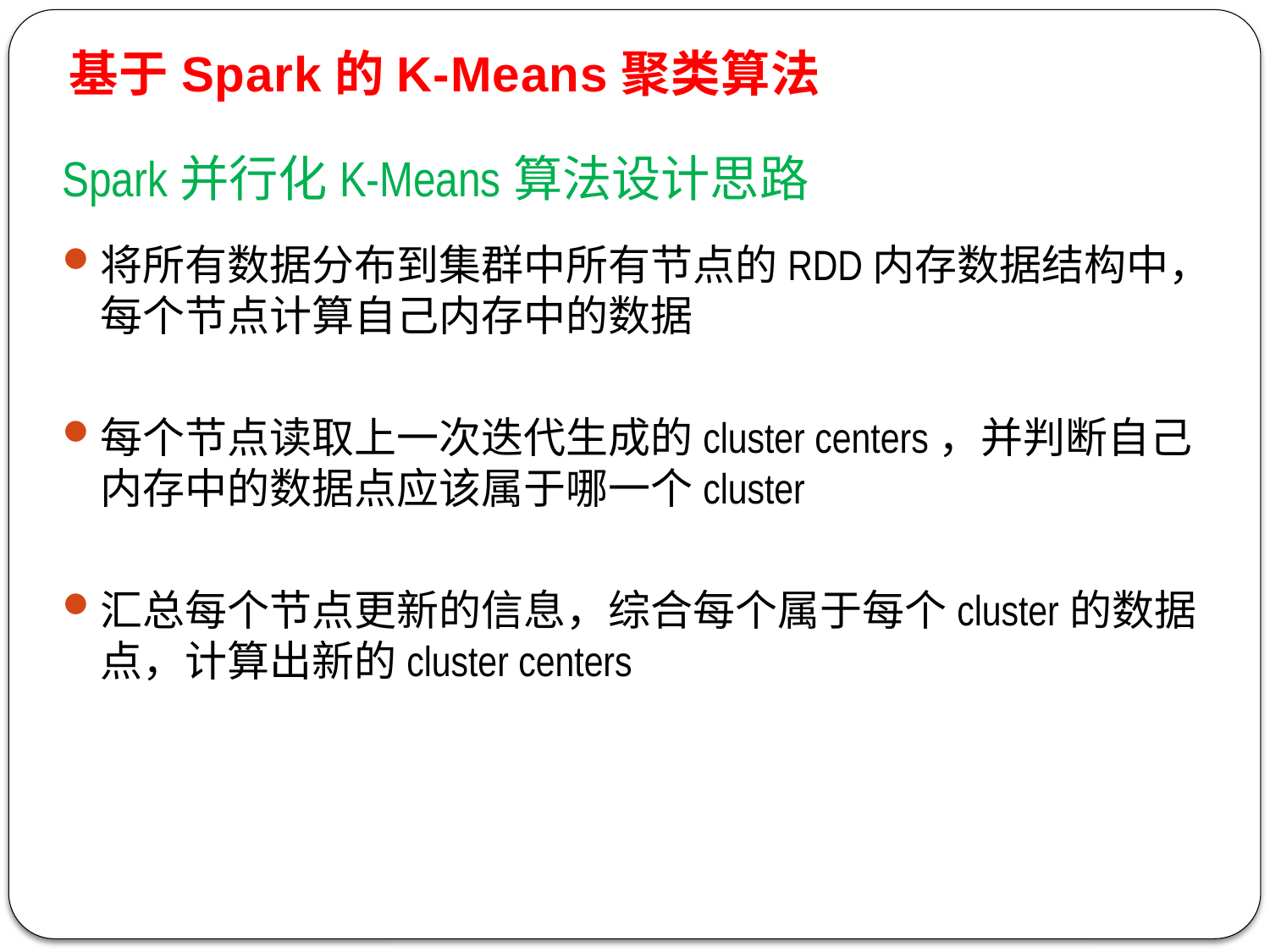

基于Spark的K-Means聚类算法
Spark并行化K-Means算法设计思路
将所有数据分布到集群中所有节点的RDD内存数据结构中，每个节点计算自己内存中的数据

每个节点读取上一次迭代生成的cluster centers，并判断自己内存中的数据点应该属于哪一个cluster

汇总每个节点更新的信息，综合每个属于每个cluster的数据点，计算出新的cluster centers